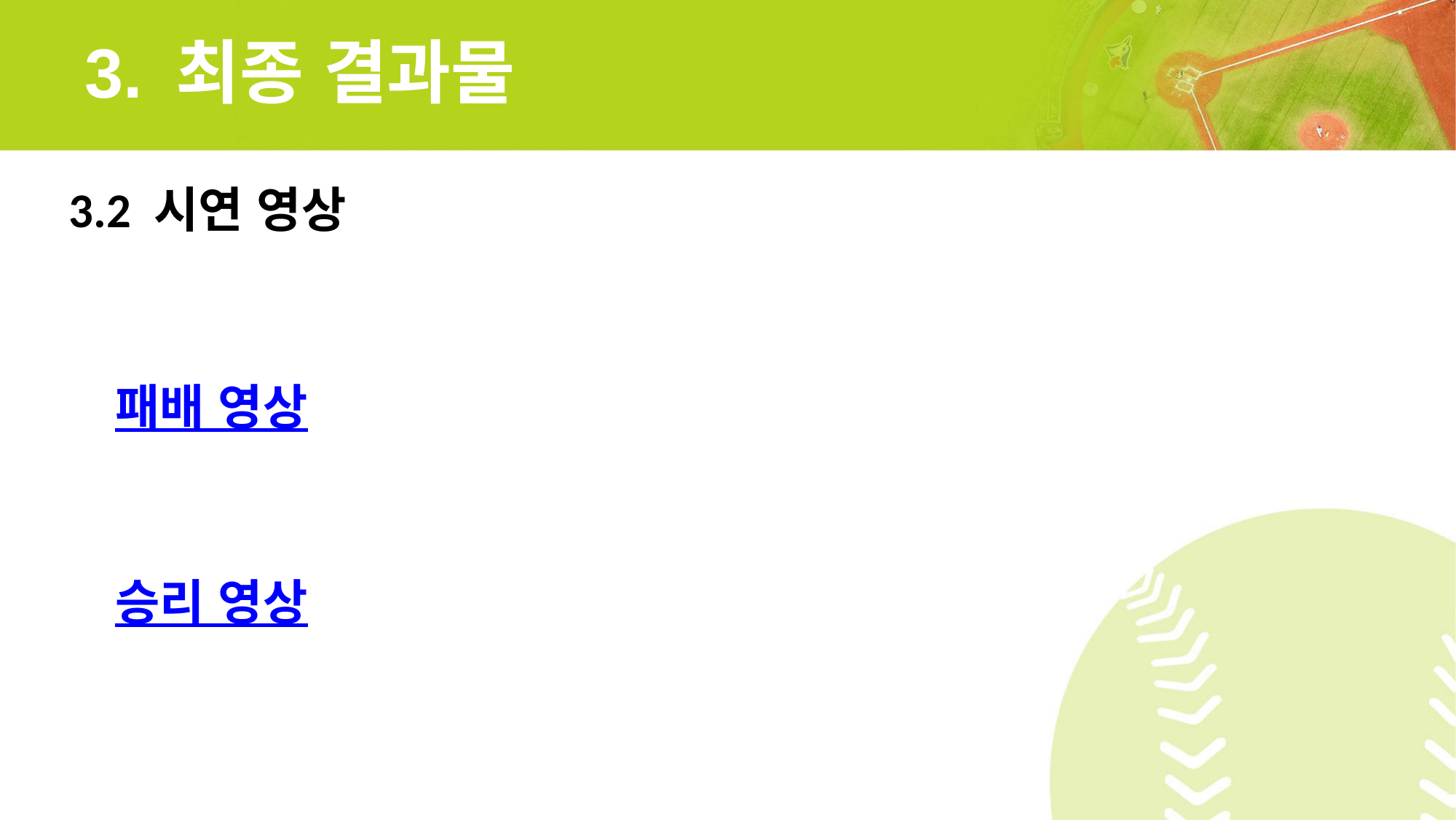

# 3. 최종 결과물
3.2 시연 영상
패배 영상
승리 영상